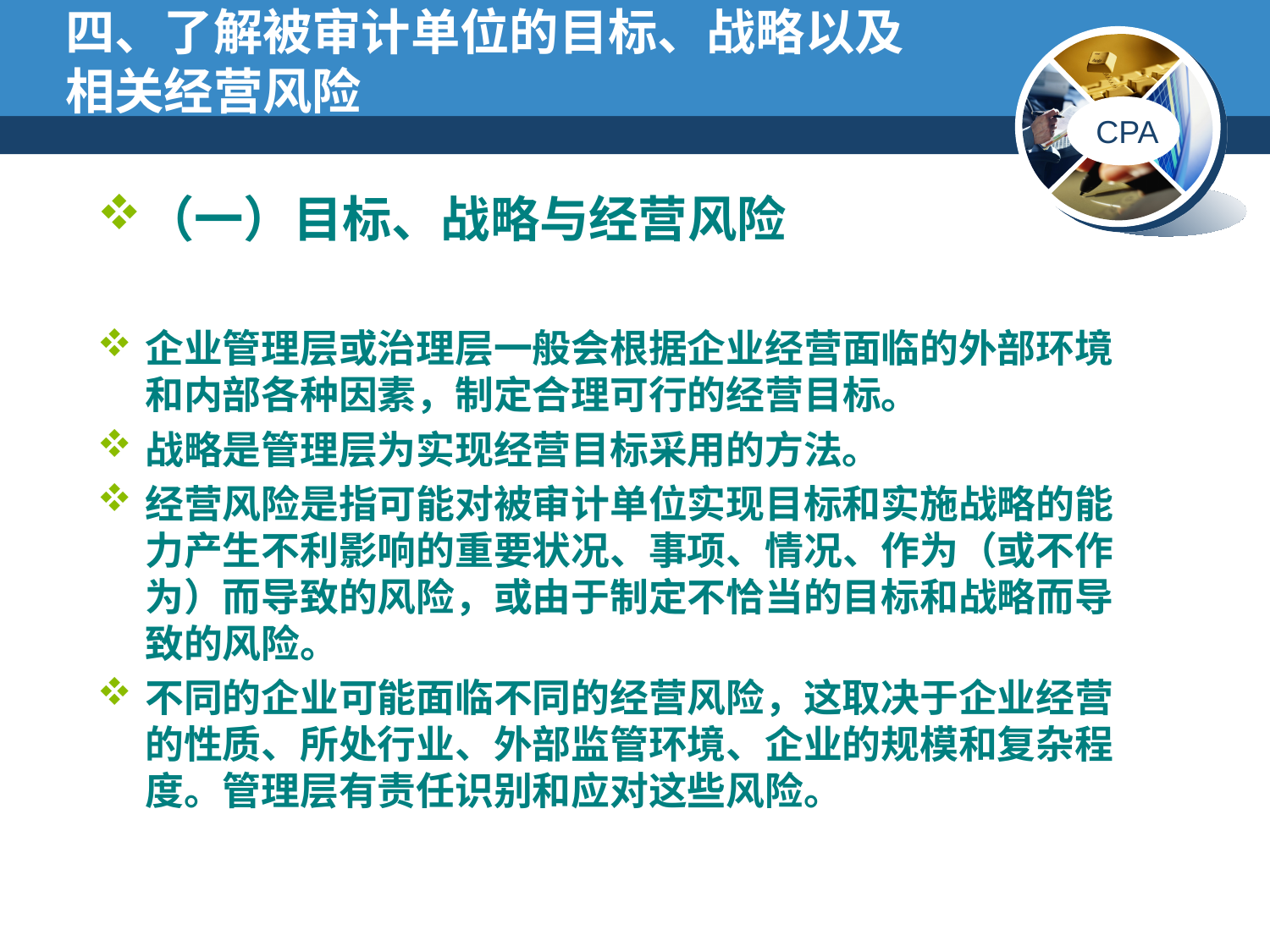

# 四、了解被审计单位的目标、战略以及相关经营风险
（一）目标、战略与经营风险

企业管理层或治理层一般会根据企业经营面临的外部环境和内部各种因素，制定合理可行的经营目标。
战略是管理层为实现经营目标采用的方法。
经营风险是指可能对被审计单位实现目标和实施战略的能力产生不利影响的重要状况、事项、情况、作为（或不作为）而导致的风险，或由于制定不恰当的目标和战略而导致的风险。
不同的企业可能面临不同的经营风险，这取决于企业经营的性质、所处行业、外部监管环境、企业的规模和复杂程度。管理层有责任识别和应对这些风险。